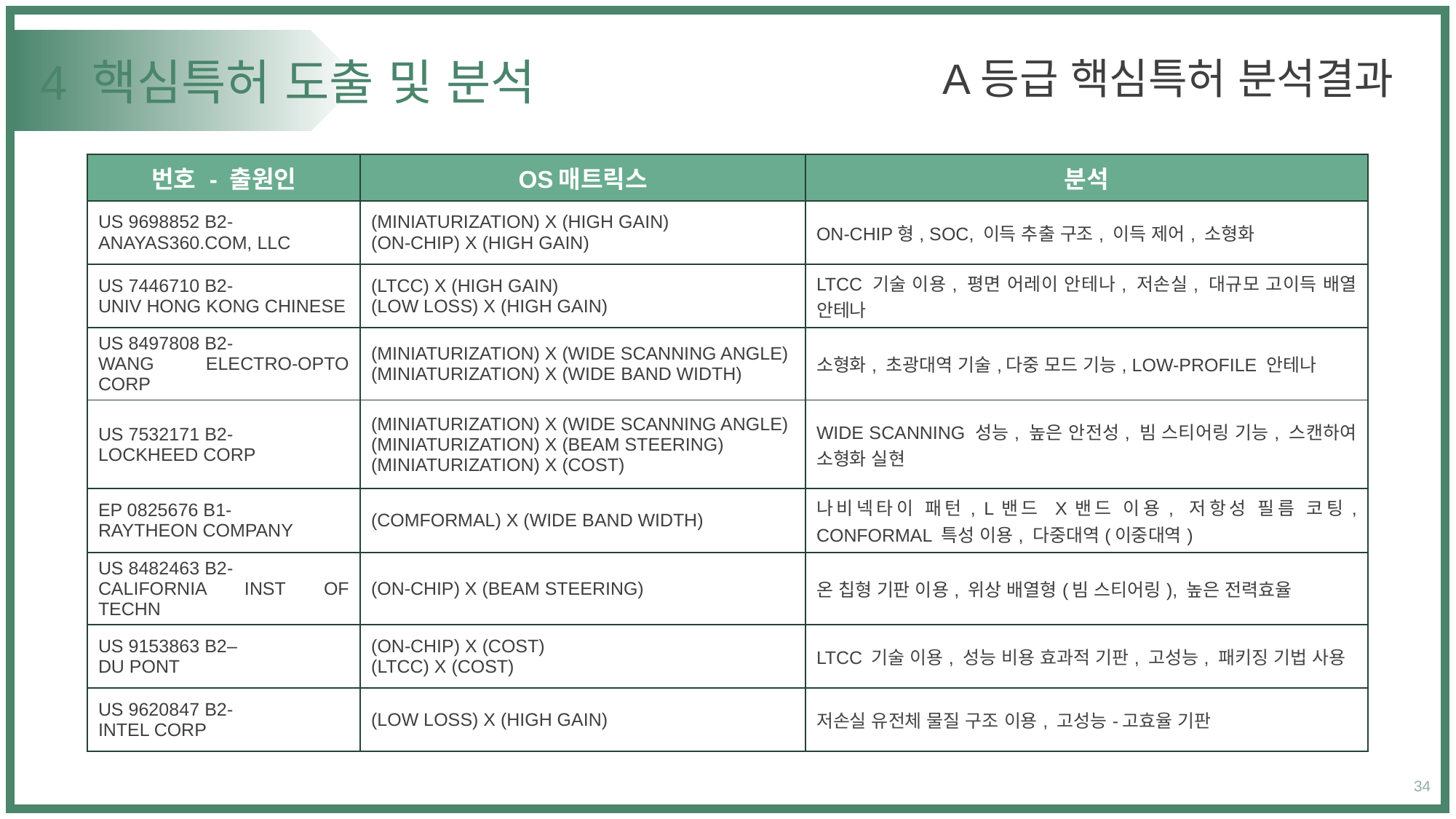

A등급 핵심특허 분석결과
# 4 핵심특허 도출 및 분석
| 번호 - 출원인 | OS매트릭스 | 분석 |
| --- | --- | --- |
| US 9698852 B2- ANAYAS360.COM, LLC | (MINIATURIZATION) X (HIGH GAIN) (ON-CHIP) X (HIGH GAIN) | ON-CHIP형, SOC, 이득 추출 구조, 이득 제어, 소형화 |
| US 7446710 B2- UNIV HONG KONG CHINESE | (LTCC) X (HIGH GAIN) (LOW LOSS) X (HIGH GAIN) | LTCC 기술 이용, 평면 어레이 안테나, 저손실, 대규모 고이득 배열 안테나 |
| US 8497808 B2- WANG ELECTRO-OPTO CORP | (MINIATURIZATION) X (WIDE SCANNING ANGLE) (MINIATURIZATION) X (WIDE BAND WIDTH) | 소형화, 초광대역 기술,다중 모드 기능, LOW-PROFILE 안테나 |
| US 7532171 B2- LOCKHEED CORP | (MINIATURIZATION) X (WIDE SCANNING ANGLE) (MINIATURIZATION) X (BEAM STEERING) (MINIATURIZATION) X (COST) | WIDE SCANNING 성능, 높은 안전성, 빔 스티어링 기능, 스캔하여 소형화 실현 |
| EP 0825676 B1- RAYTHEON COMPANY | (COMFORMAL) X (WIDE BAND WIDTH) | 나비넥타이 패턴, L밴드 X밴드 이용, 저항성 필름 코팅, CONFORMAL 특성 이용, 다중대역(이중대역) |
| US 8482463 B2- CALIFORNIA INST OF TECHN | (ON-CHIP) X (BEAM STEERING) | 온 칩형 기판 이용, 위상 배열형(빔 스티어링), 높은 전력효율 |
| US 9153863 B2– DU PONT | (ON-CHIP) X (COST) (LTCC) X (COST) | LTCC 기술 이용, 성능 비용 효과적 기판, 고성능, 패키징 기법 사용 |
| US 9620847 B2- INTEL CORP | (LOW LOSS) X (HIGH GAIN) | 저손실 유전체 물질 구조 이용, 고성능-고효율 기판 |
34